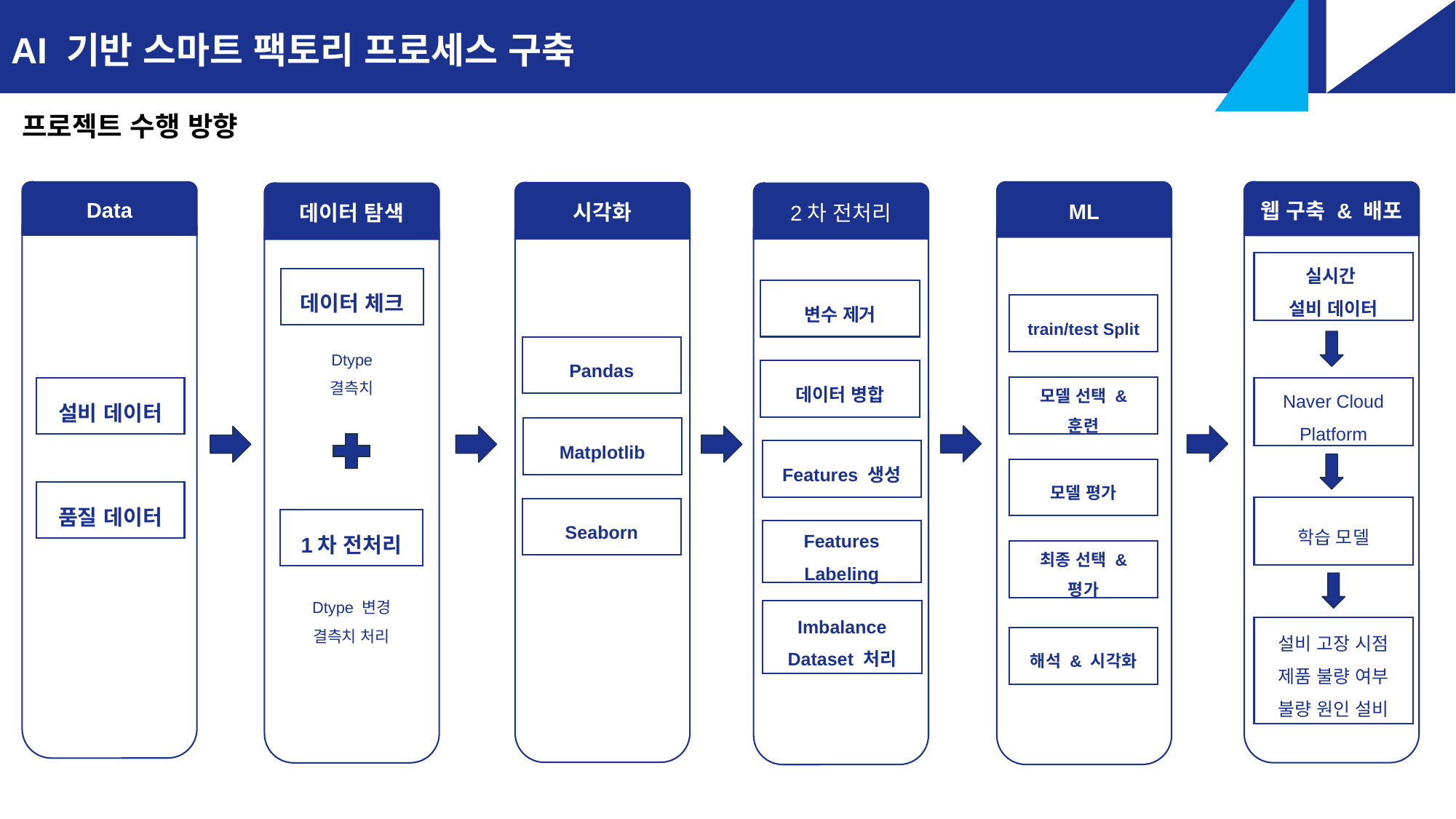

AI 기반 스마트 팩토리 프로세스 구축
프로젝트 수행 방향
Data
ML
웹 구축 & 배포
시각화
데이터 탐색
2차 전처리

실시간
설비 데이터
데이터 체크
변수 제거
train/test Split
Dtype
결측치
Pandas

데이터 병합
모델 선택 & 훈련
Naver Cloud Platform
설비 데이터

Matplotlib

Features 생성
모델 평가

품질 데이터
학습 모델
Seaborn
1차 전처리
Features Labeling
최종 선택 & 평가

Dtype 변경
결측치 처리
Imbalance Dataset 처리
설비 고장 시점
제품 불량 여부
불량 원인 설비
해석 & 시각화